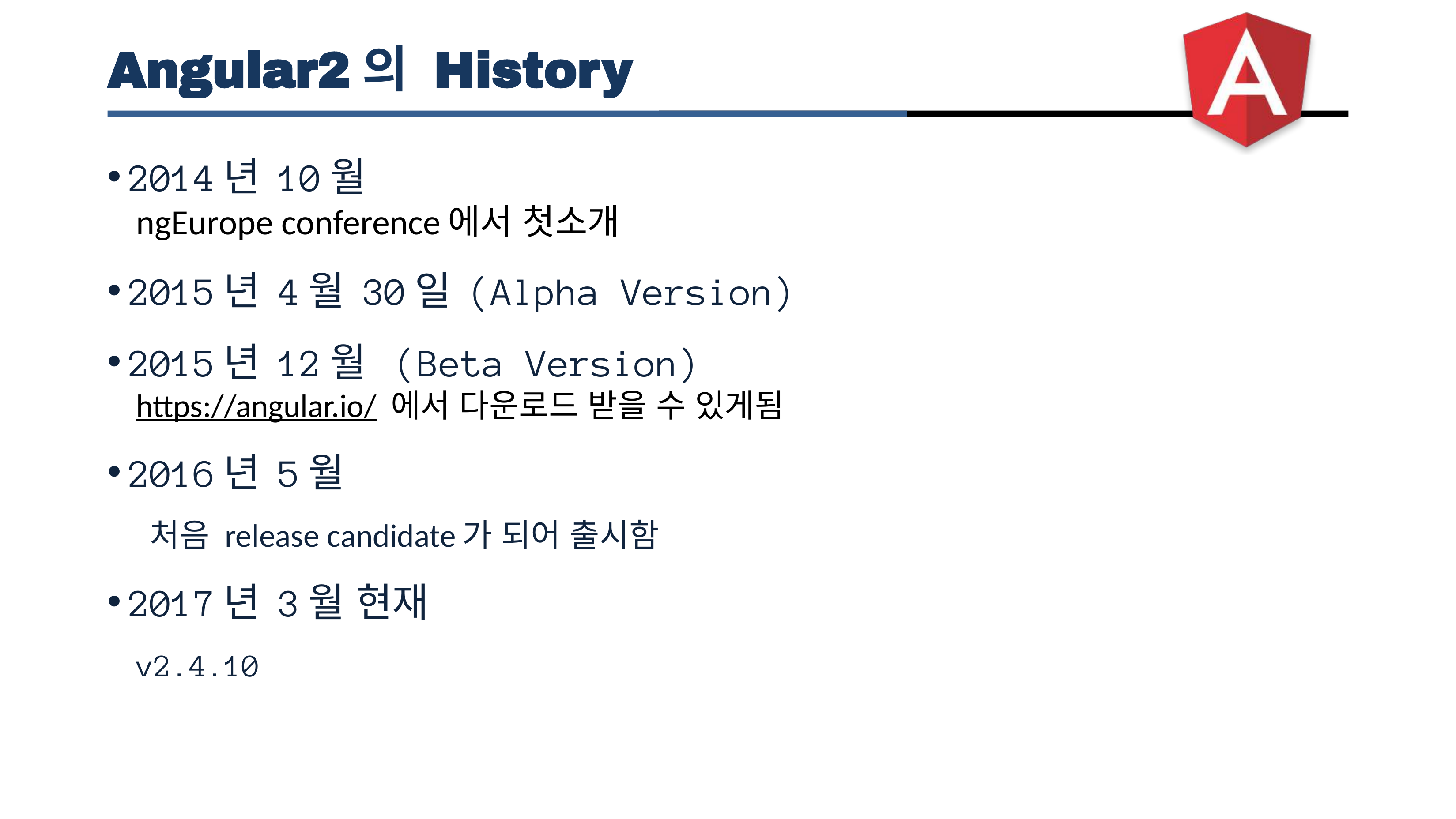

# Angular2의 History
2014년 10월
ngEurope conference에서 첫소개
2015년 4월 30일 (Alpha Version)
2015년 12월  (Beta Version)
https://angular.io/ 에서 다운로드 받을 수 있게됨
2016년 5월
    처음 release candidate가 되어 출시함
2017년 3월 현재
    v2.4.10